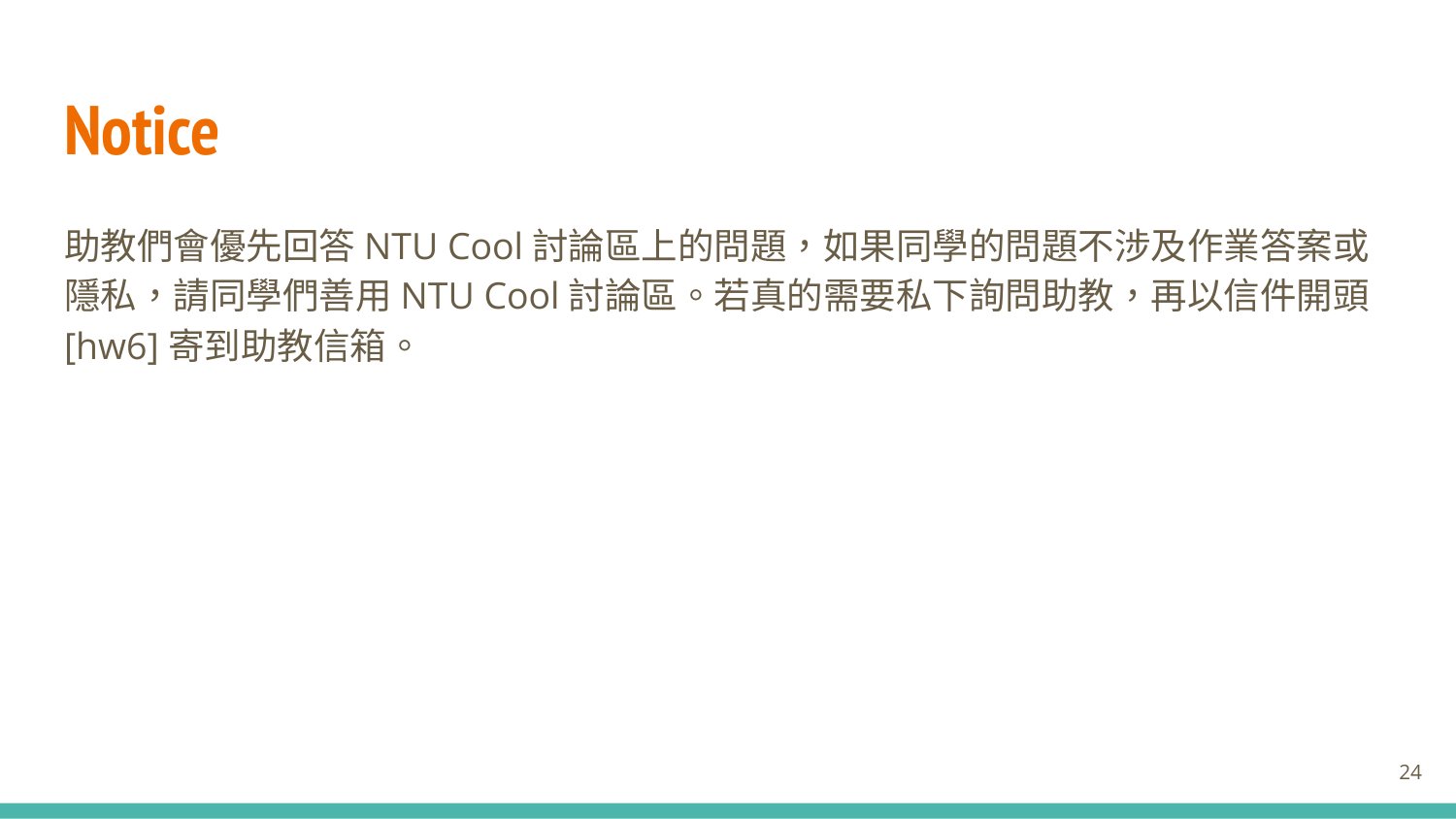

# Notice
助教們會優先回答NTU Cool討論區上的問題，如果同學的問題不涉及作業答案或隱私，請同學們善用NTU Cool討論區。若真的需要私下詢問助教，再以信件開頭[hw6]寄到助教信箱。
24